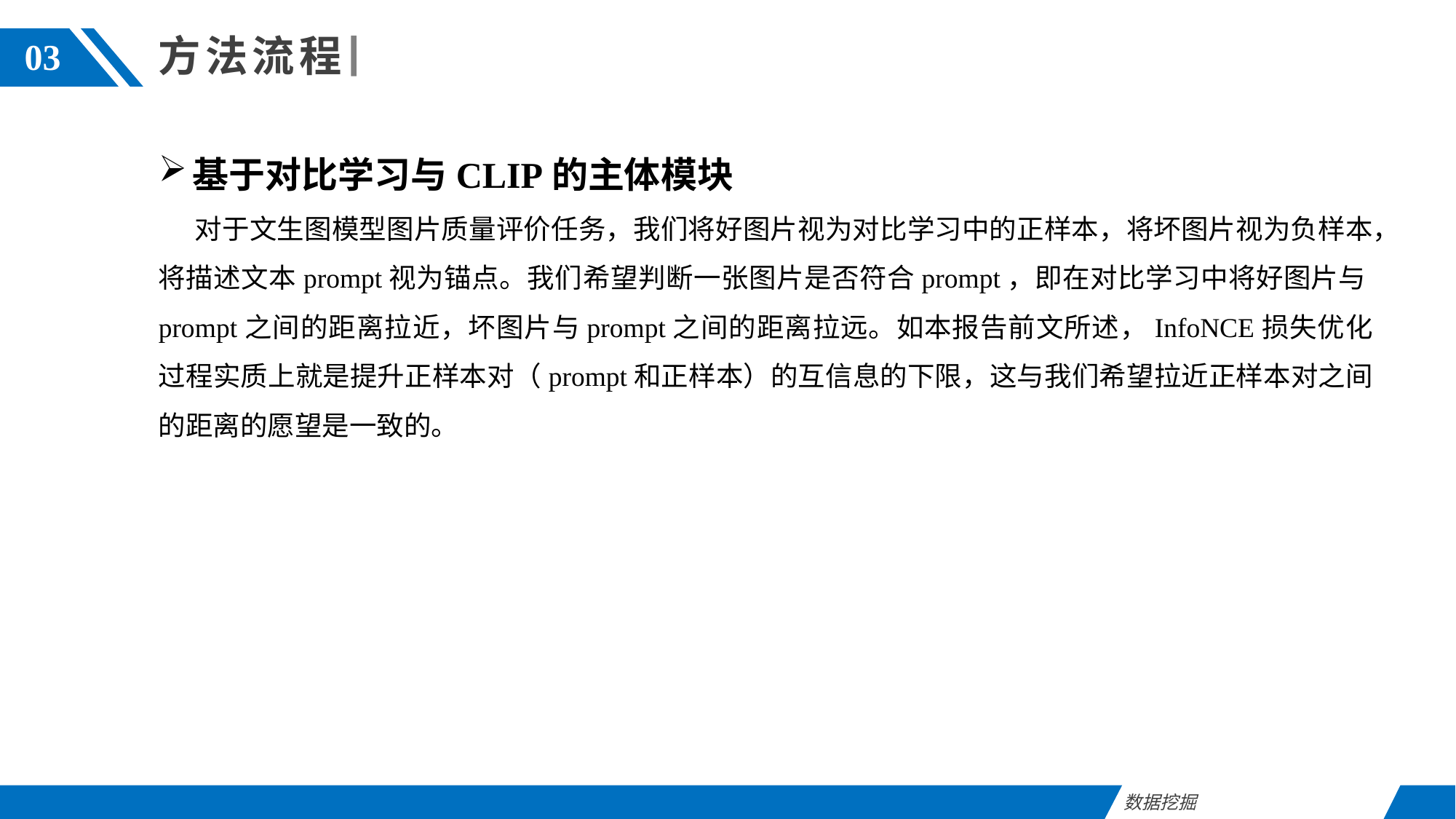

方法流程

03

基于对比学习与CLIP的主体模块
对于文生图模型图片质量评价任务，我们将好图片视为对比学习中的正样本，将坏图片视为负样本，将描述文本prompt视为锚点。我们希望判断一张图片是否符合prompt，即在对比学习中将好图片与prompt之间的距离拉近，坏图片与prompt之间的距离拉远。如本报告前文所述，InfoNCE损失优化过程实质上就是提升正样本对（prompt和正样本）的互信息的下限，这与我们希望拉近正样本对之间的距离的愿望是一致的。

数据挖掘